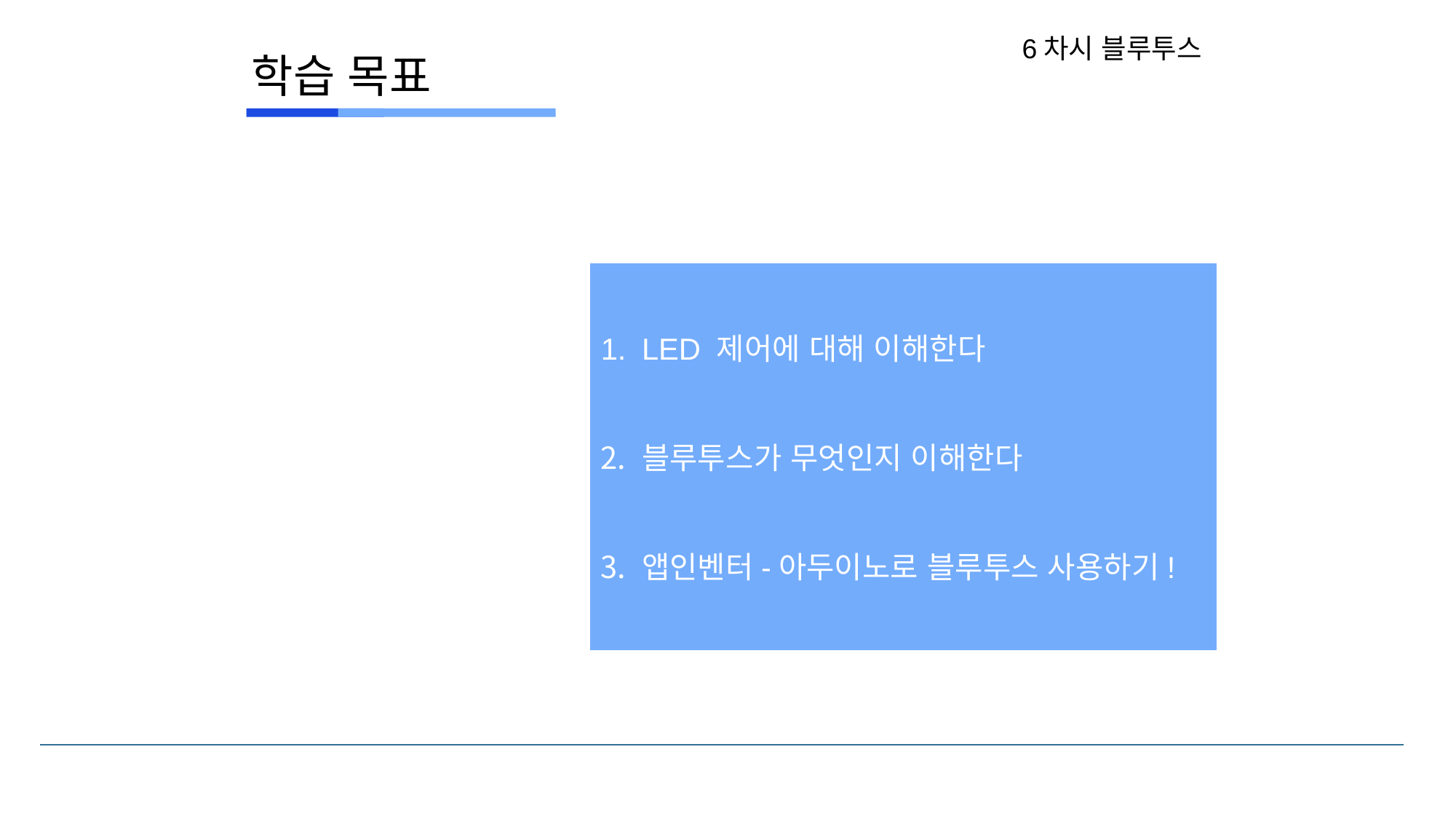

6차시 블루투스
학습 목표

LED 제어에 대해 이해한다

블루투스가 무엇인지 이해한다

앱인벤터-아두이노로 블루투스 사용하기!